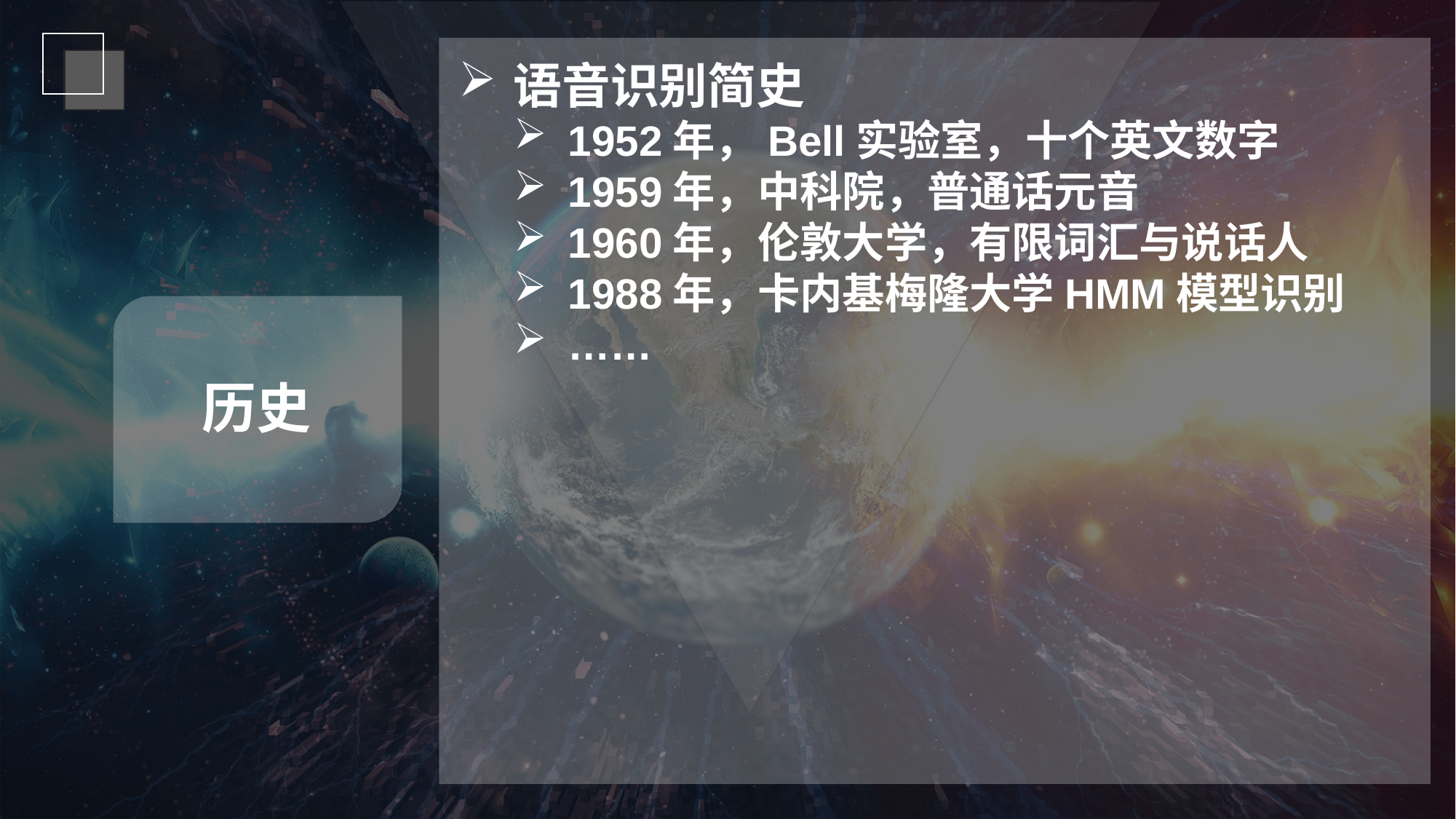

语音识别简史
1952年，Bell实验室，十个英文数字
1959年，中科院，普通话元音
1960年，伦敦大学，有限词汇与说话人
1988年，卡内基梅隆大学HMM模型识别
……

历史